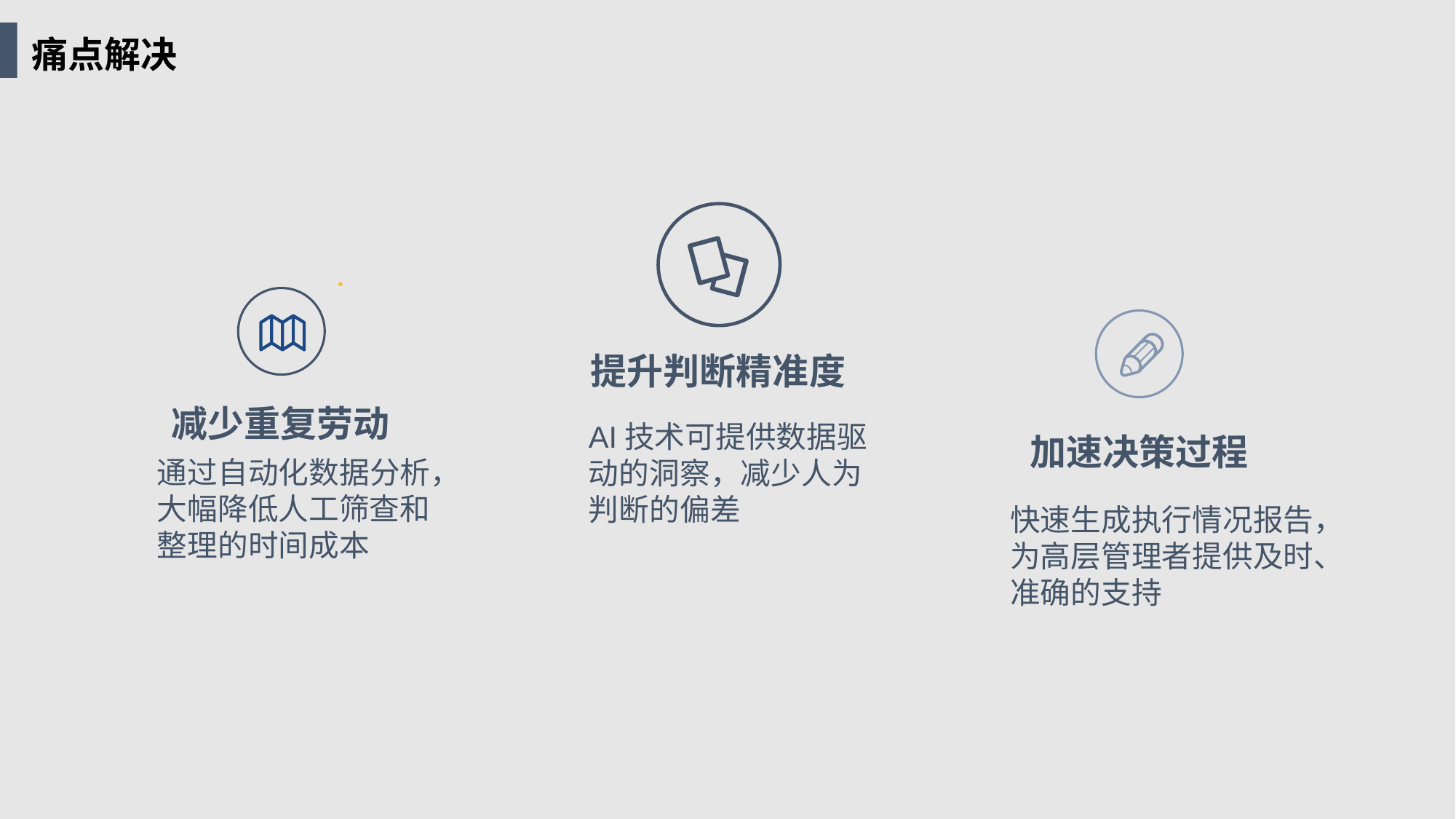

痛点解决

提升判断精准度
减少重复劳动
AI技术可提供数据驱动的洞察，减少人为判断的偏差
加速决策过程
通过自动化数据分析，大幅降低人工筛查和整理的时间成本
快速生成执行情况报告，为高层管理者提供及时、准确的支持